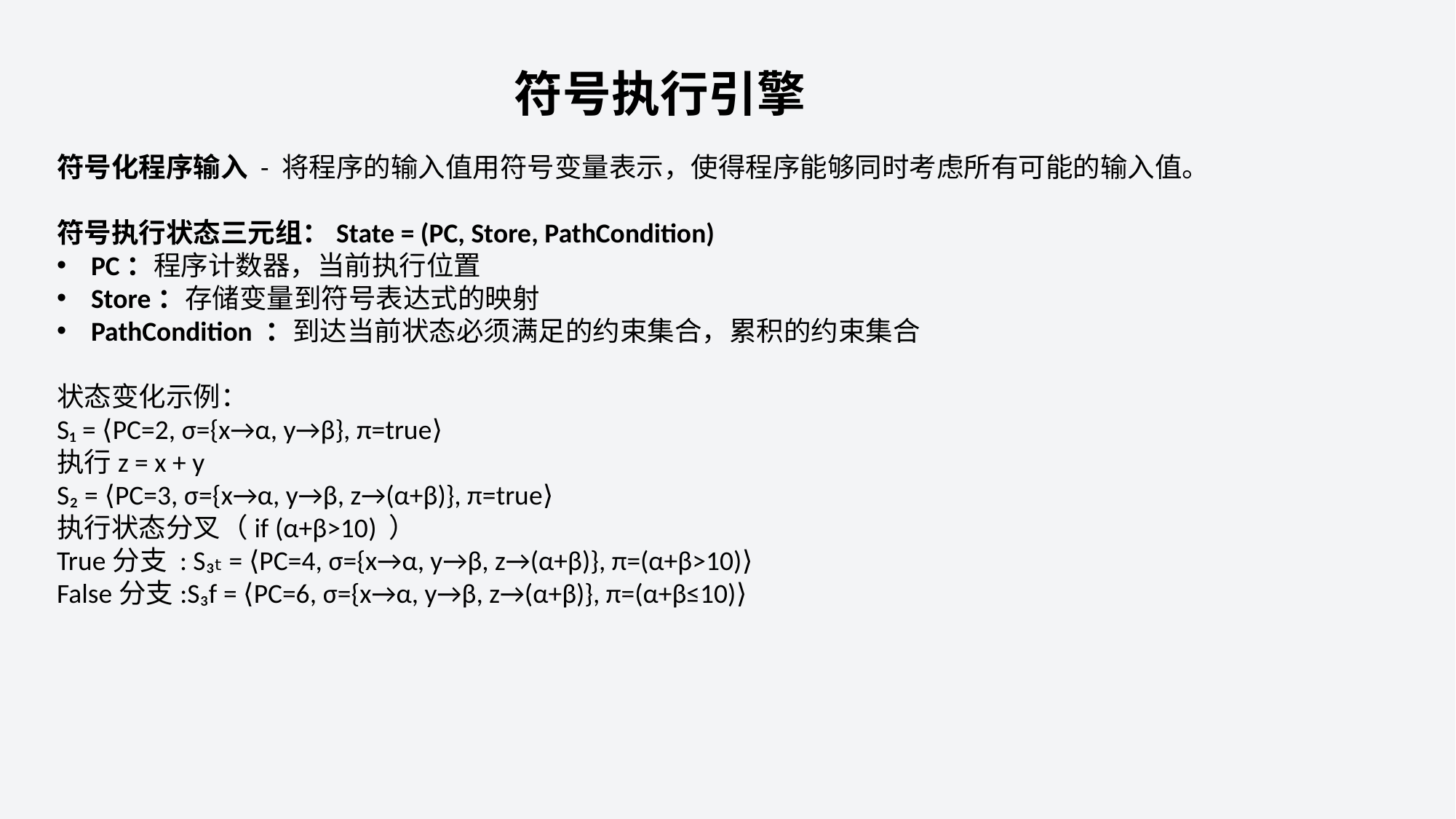

符号执行引擎

符号化程序输入 - 将程序的输入值用符号变量表示，使得程序能够同时考虑所有可能的输入值。

符号执行状态三元组：State = (PC, Store, PathCondition)
PC：程序计数器，当前执行位置
Store：存储变量到符号表达式的映射
PathCondition ：到达当前状态必须满足的约束集合，累积的约束集合

状态变化示例：
S₁ = ⟨PC=2, σ={x→α, y→β}, π=true⟩
执行z = x + y
S₂ = ⟨PC=3, σ={x→α, y→β, z→(α+β)}, π=true⟩
执行状态分叉（if (α+β>10) ）
True分支 : S₃ₜ = ⟨PC=4, σ={x→α, y→β, z→(α+β)}, π=(α+β>10)⟩
False分支:S₃f = ⟨PC=6, σ={x→α, y→β, z→(α+β)}, π=(α+β≤10)⟩